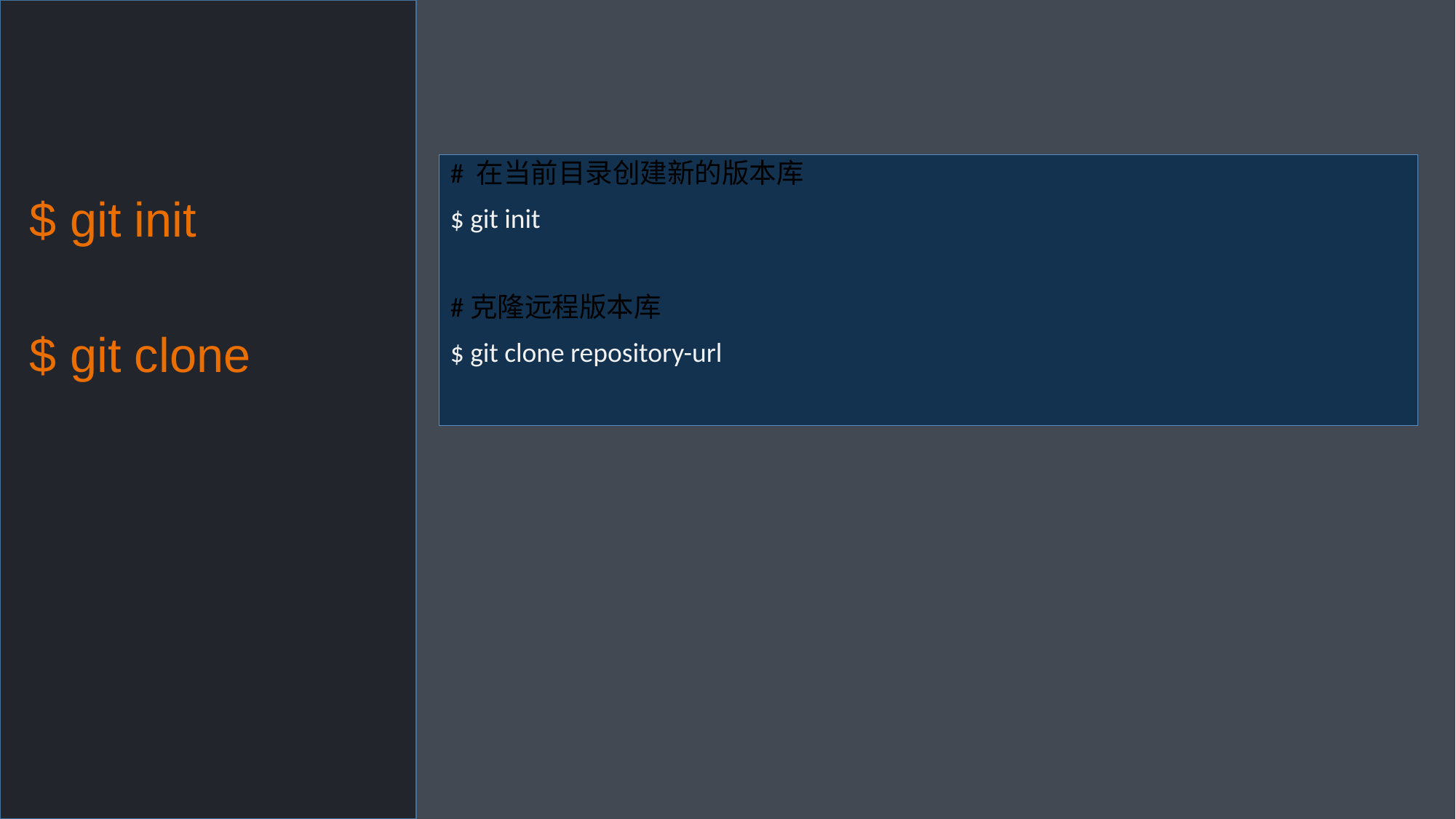

$ git init

$ git clone
# 在当前目录创建新的版本库
$ git init

#克隆远程版本库
$ git clone repository-url